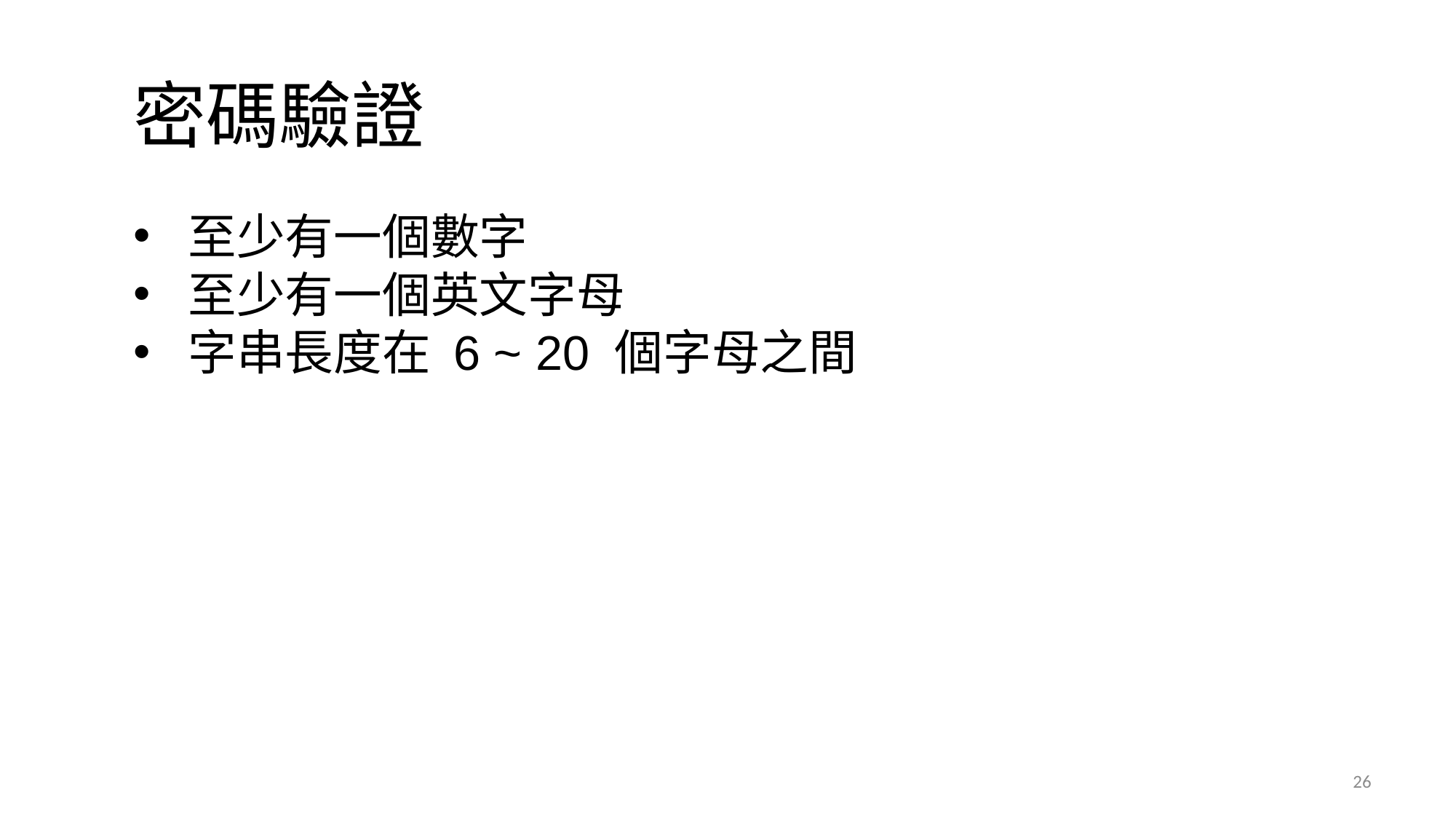

# 密碼驗證
至少有一個數字
至少有一個英文字母
字串長度在 6 ~ 20 個字母之間

26